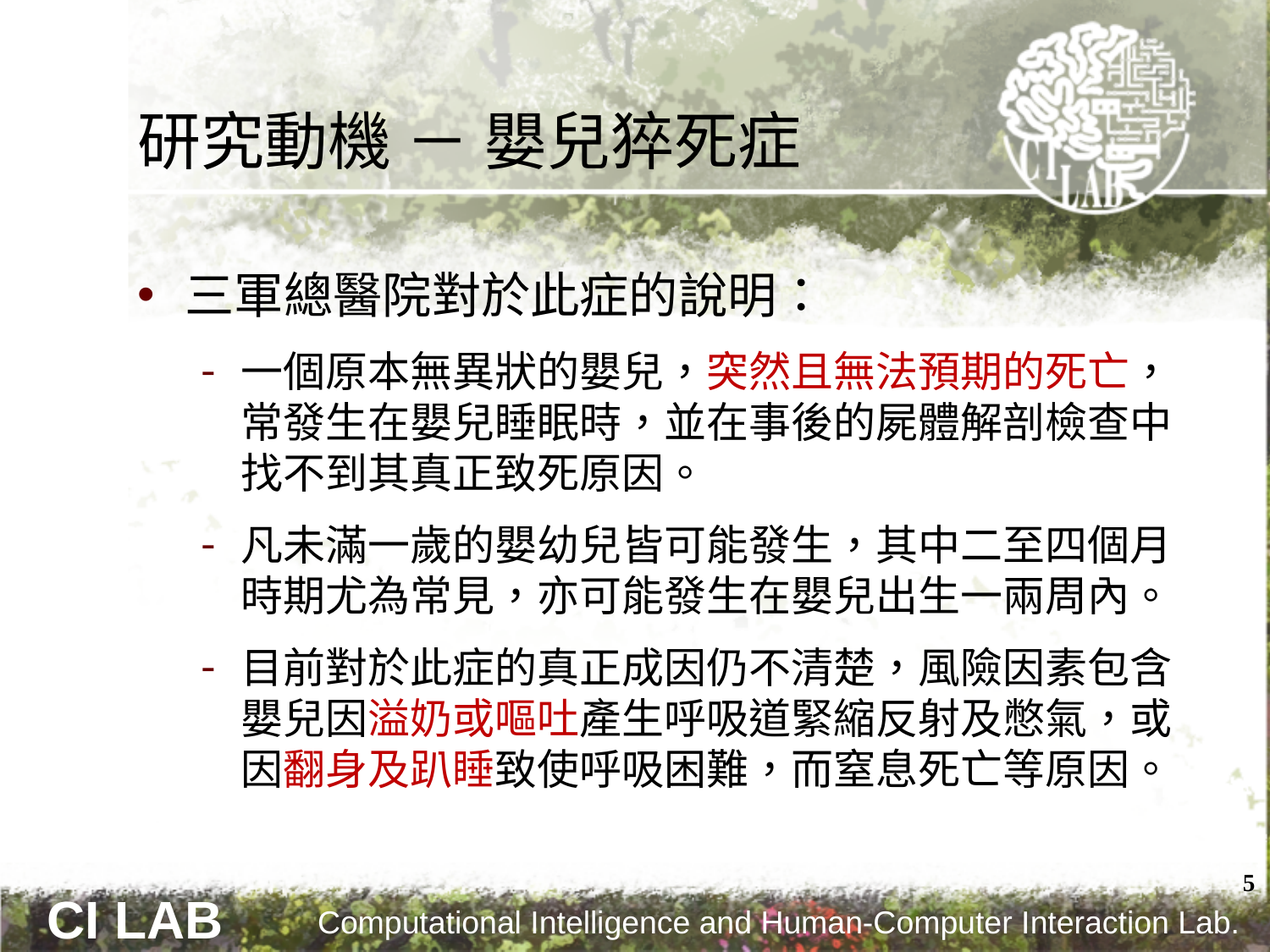

# 研究動機 － 嬰兒猝死症
三軍總醫院對於此症的說明：
一個原本無異狀的嬰兒，突然且無法預期的死亡，常發生在嬰兒睡眠時，並在事後的屍體解剖檢查中找不到其真正致死原因。
凡未滿一歲的嬰幼兒皆可能發生，其中二至四個月時期尤為常見，亦可能發生在嬰兒出生一兩周內。
目前對於此症的真正成因仍不清楚，風險因素包含嬰兒因溢奶或嘔吐產生呼吸道緊縮反射及憋氣，或因翻身及趴睡致使呼吸困難，而窒息死亡等原因。
5